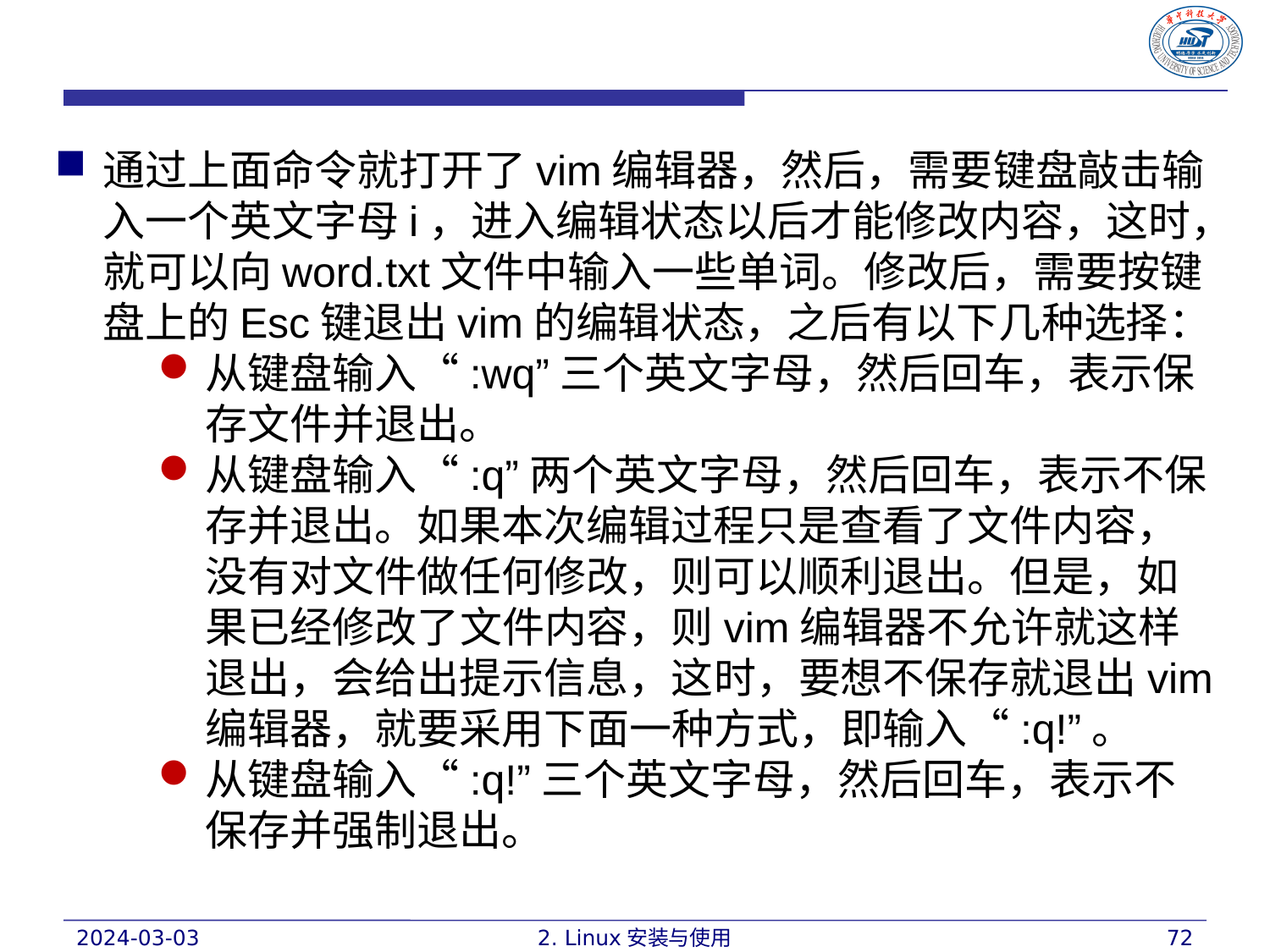

通过上面命令就打开了vim编辑器，然后，需要键盘敲击输入一个英文字母i，进入编辑状态以后才能修改内容，这时，就可以向word.txt文件中输入一些单词。修改后，需要按键盘上的Esc键退出vim的编辑状态，之后有以下几种选择：
从键盘输入“:wq”三个英文字母，然后回车，表示保存文件并退出。
从键盘输入“:q”两个英文字母，然后回车，表示不保存并退出。如果本次编辑过程只是查看了文件内容，没有对文件做任何修改，则可以顺利退出。但是，如果已经修改了文件内容，则vim编辑器不允许就这样退出，会给出提示信息，这时，要想不保存就退出vim编辑器，就要采用下面一种方式，即输入“:q!”。
从键盘输入“:q!”三个英文字母，然后回车，表示不保存并强制退出。
2024-03-03
2. Linux安装与使用
72